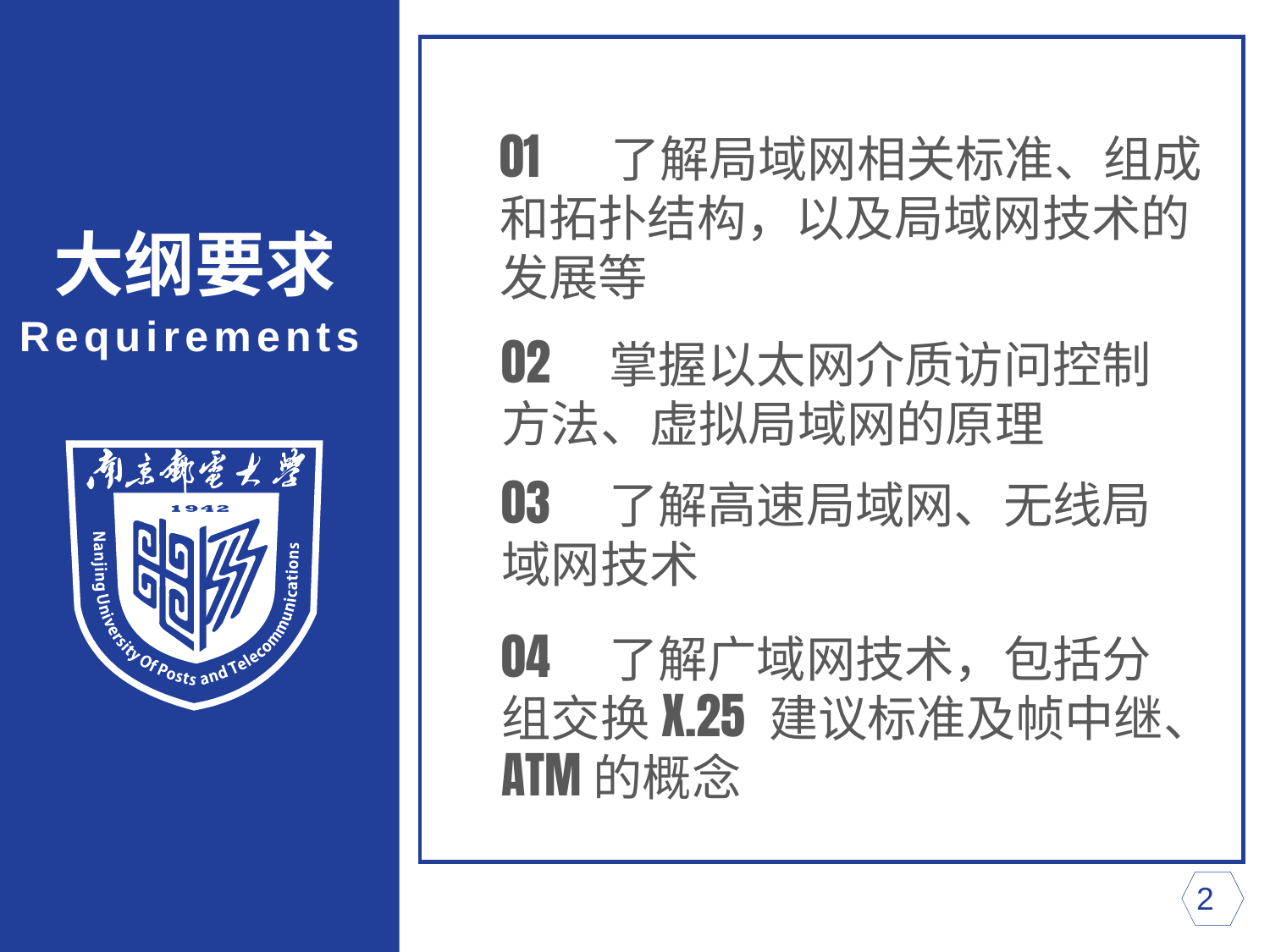

01     了解局域网相关标准、组成和拓扑结构，以及局域网技术的发展等
大纲要求
Requirements
02    掌握以太网介质访问控制方法、虚拟局域网的原理

03    了解高速局域网、无线局域网技术
04    了解广域网技术，包括分组交换X.25 建议标准及帧中继、ATM的概念

 2